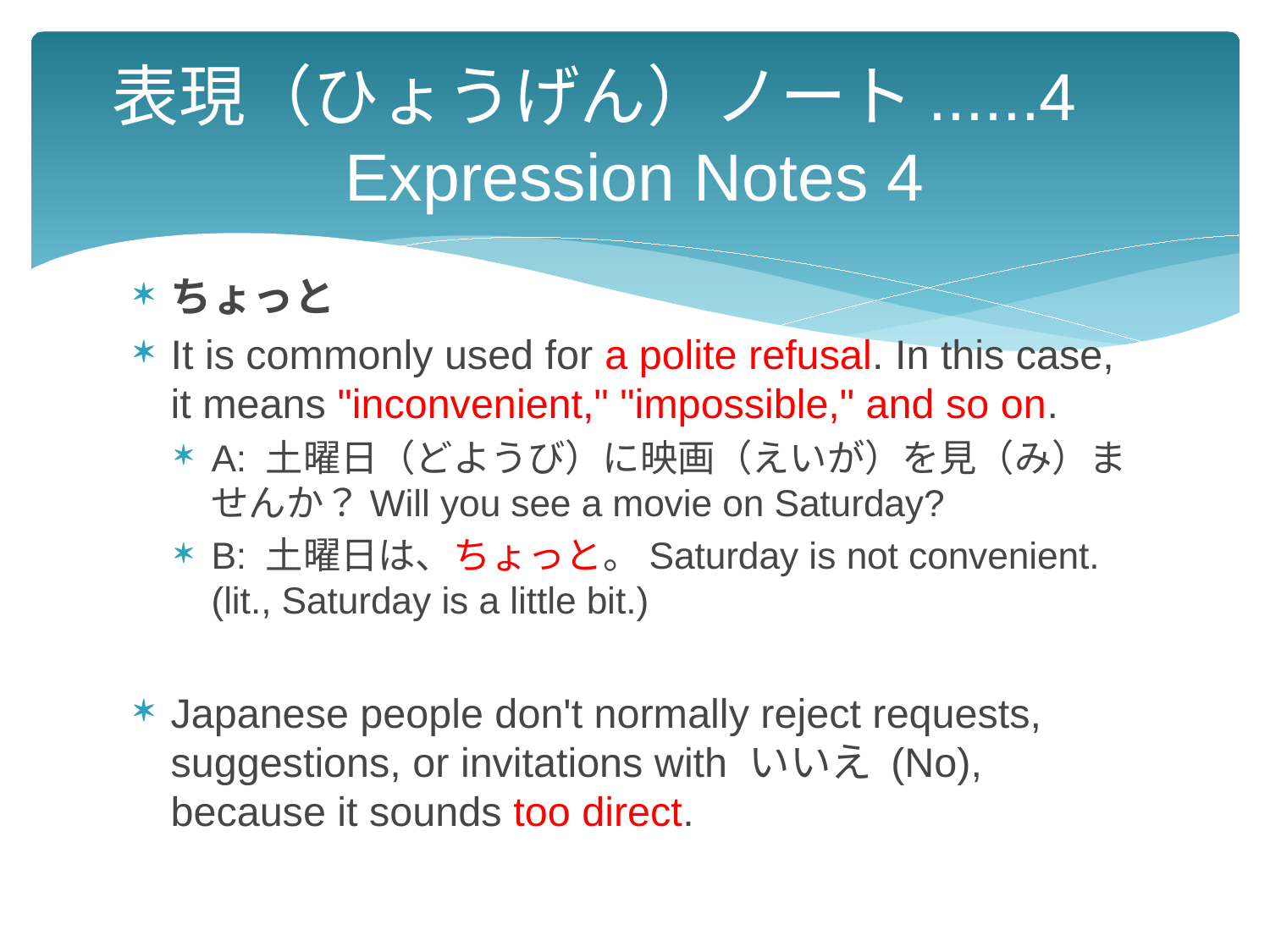

# 表現（ひょうげん）ノート......4　 Expression Notes 4
ちょっと
It is commonly used for a polite refusal. In this case, it means "inconvenient," "impossible," and so on.
A: 土曜日（どようび）に映画（えいが）を見（み）ませんか？Will you see a movie on Saturday?
B: 土曜日は、ちょっと。Saturday is not convenient. (lit., Saturday is a little bit.)

Japanese people don't normally reject requests, suggestions, or invitations with いいえ (No), because it sounds too direct.